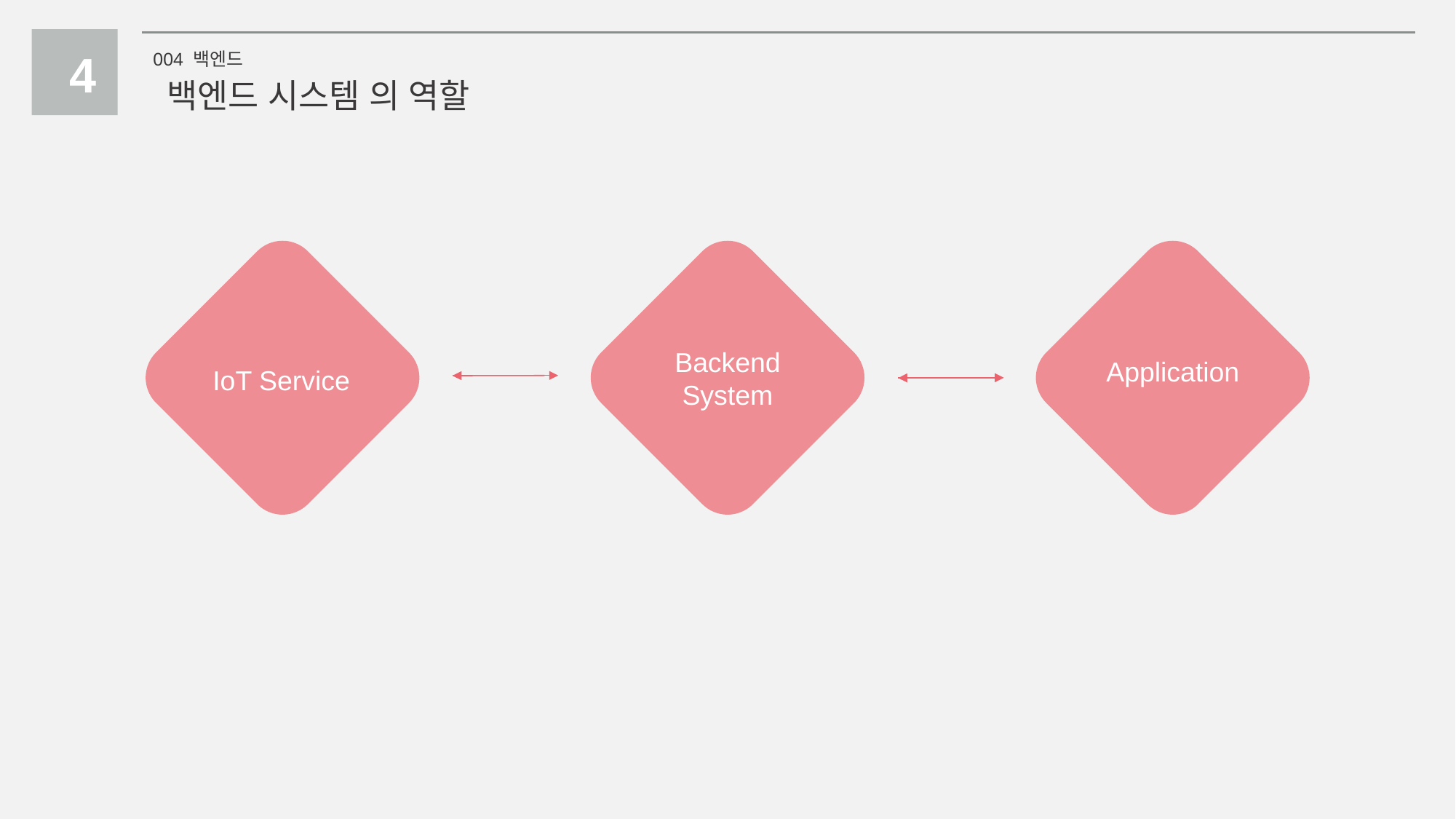

4
004 백엔드
백엔드 시스템 의 역할

Backend System
Application
IoT Service